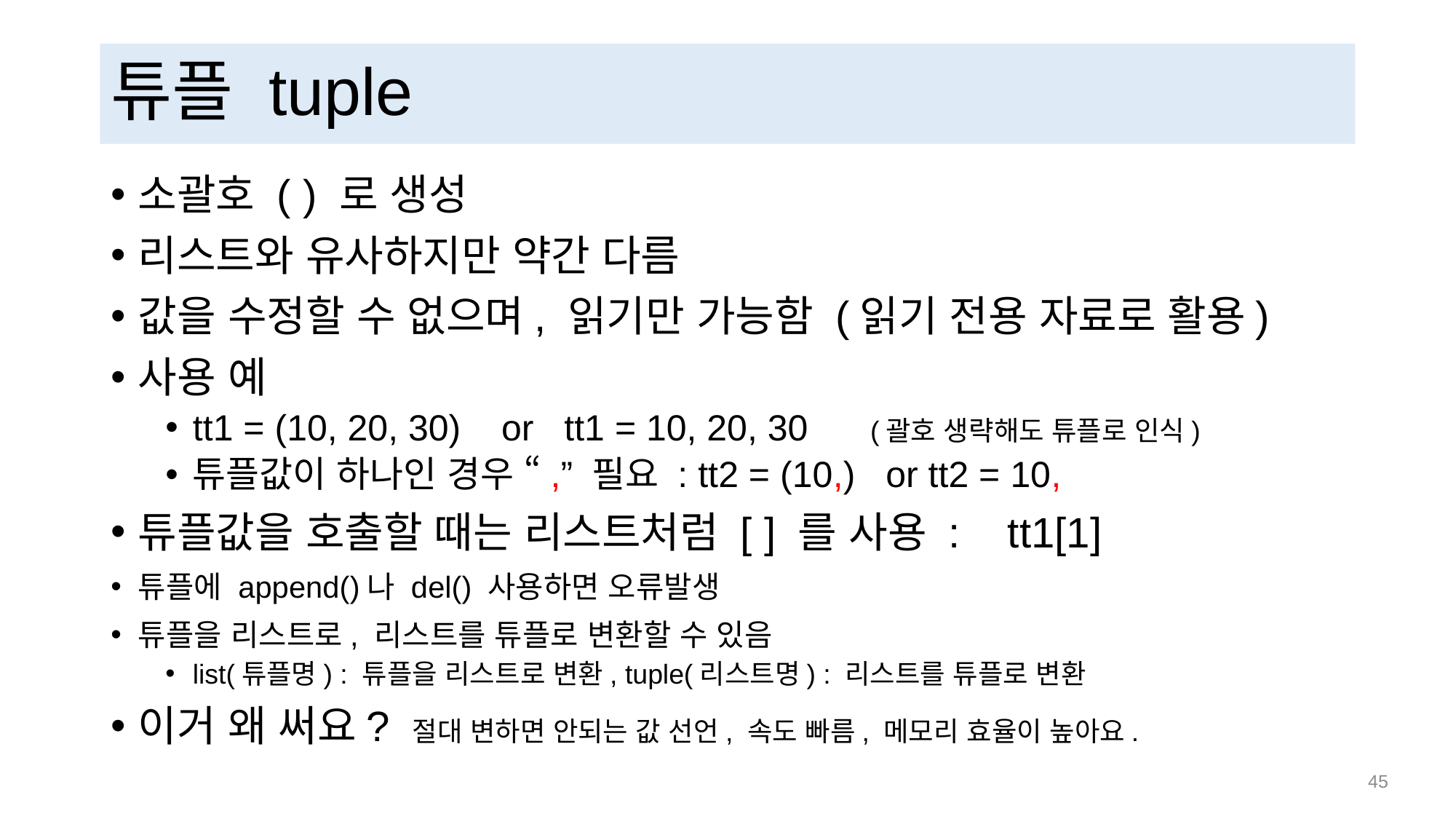

# 튜플 tuple
소괄호 ( ) 로 생성
리스트와 유사하지만 약간 다름
값을 수정할 수 없으며, 읽기만 가능함 (읽기 전용 자료로 활용)
사용 예
tt1 = (10, 20, 30)    or   tt1 = 10, 20, 30      (괄호 생략해도 튜플로 인식)
튜플값이 하나인 경우 “,” 필요 : tt2 = (10,)   or tt2 = 10,
튜플값을 호출할 때는 리스트처럼 [ ] 를 사용 :    tt1[1]
튜플에 append()나 del() 사용하면 오류발생
튜플을 리스트로, 리스트를 튜플로 변환할 수 있음
list(튜플명) : 튜플을 리스트로 변환, tuple(리스트명) : 리스트를 튜플로 변환
이거 왜 써요? 절대 변하면 안되는 값 선언, 속도 빠름, 메모리 효율이 높아요.

 45